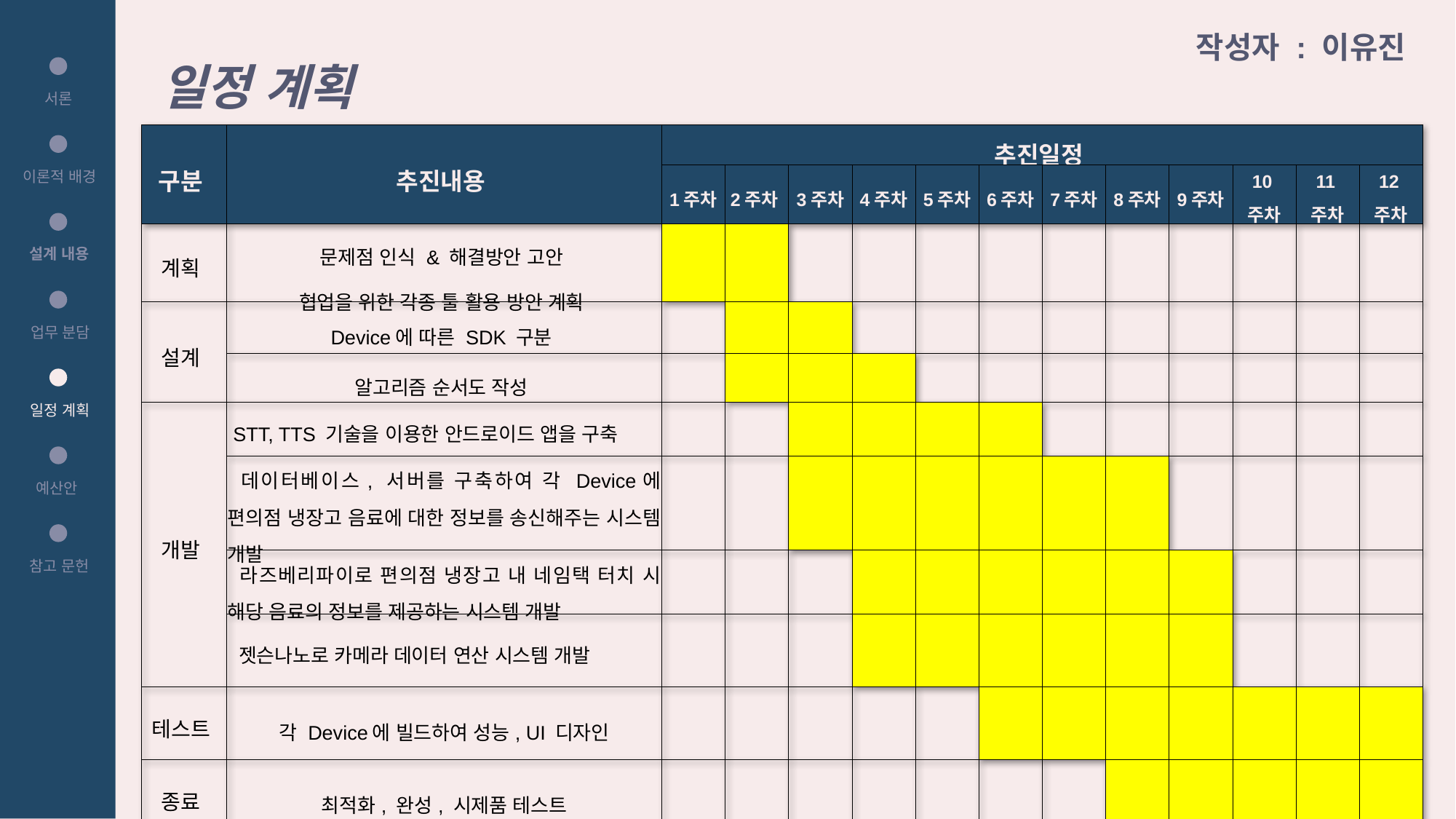

일정 계획
작성자 : 이유진

서론
| 구분 | 추진내용 | 추진일정 |  |  |  |  |  |  |  |  |  |  |  |
| --- | --- | --- | --- | --- | --- | --- | --- | --- | --- | --- | --- | --- | --- |
|  |  | 1주차 | 2주차 | 3주차 | 4주차 | 5주차 | 6주차 | 7주차 | 8주차 | 9주차 | 10주차 | 11주차 | 12주차 |
| 계획 | 문제점 인식 & 해결방안 고안 협업을 위한 각종 툴 활용 방안 계획 |  |  |  |  |  |  |  |  |  |  |  |  |
| 설계 | Device에 따른 SDK 구분 |  |  |  |  |  |  |  |  |  |  |  |  |
|  | 알고리즘 순서도 작성 |  |  |  |  |  |  |  |  |  |  |  |  |
| 개발 | STT, TTS 기술을 이용한 안드로이드 앱을 구축 |  |  |  |  |  |  |  |  |  |  |  |  |
|  | 데이터베이스, 서버를 구축하여 각 Device에 편의점 냉장고 음료에 대한 정보를 송신해주는 시스템 개발 |  |  |  |  |  |  |  |  |  |  |  |  |
|  | 라즈베리파이로 편의점 냉장고 내 네임택 터치 시 해당 음료의 정보를 제공하는 시스템 개발 |  |  |  |  |  |  |  |  |  |  |  |  |
|  | 젯슨나노로 카메라 데이터 연산 시스템 개발 |  |  |  |  |  |  |  |  |  |  |  |  |
| 테스트 | 각 Device에 빌드하여 성능, UI 디자인 |  |  |  |  |  |  |  |  |  |  |  |  |
| 종료 | 최적화, 완성, 시제품 테스트 |  |  |  |  |  |  |  |  |  |  |  |  |

이론적 배경

설계 내용

업무 분담

일정 계획

예산안

참고 문헌